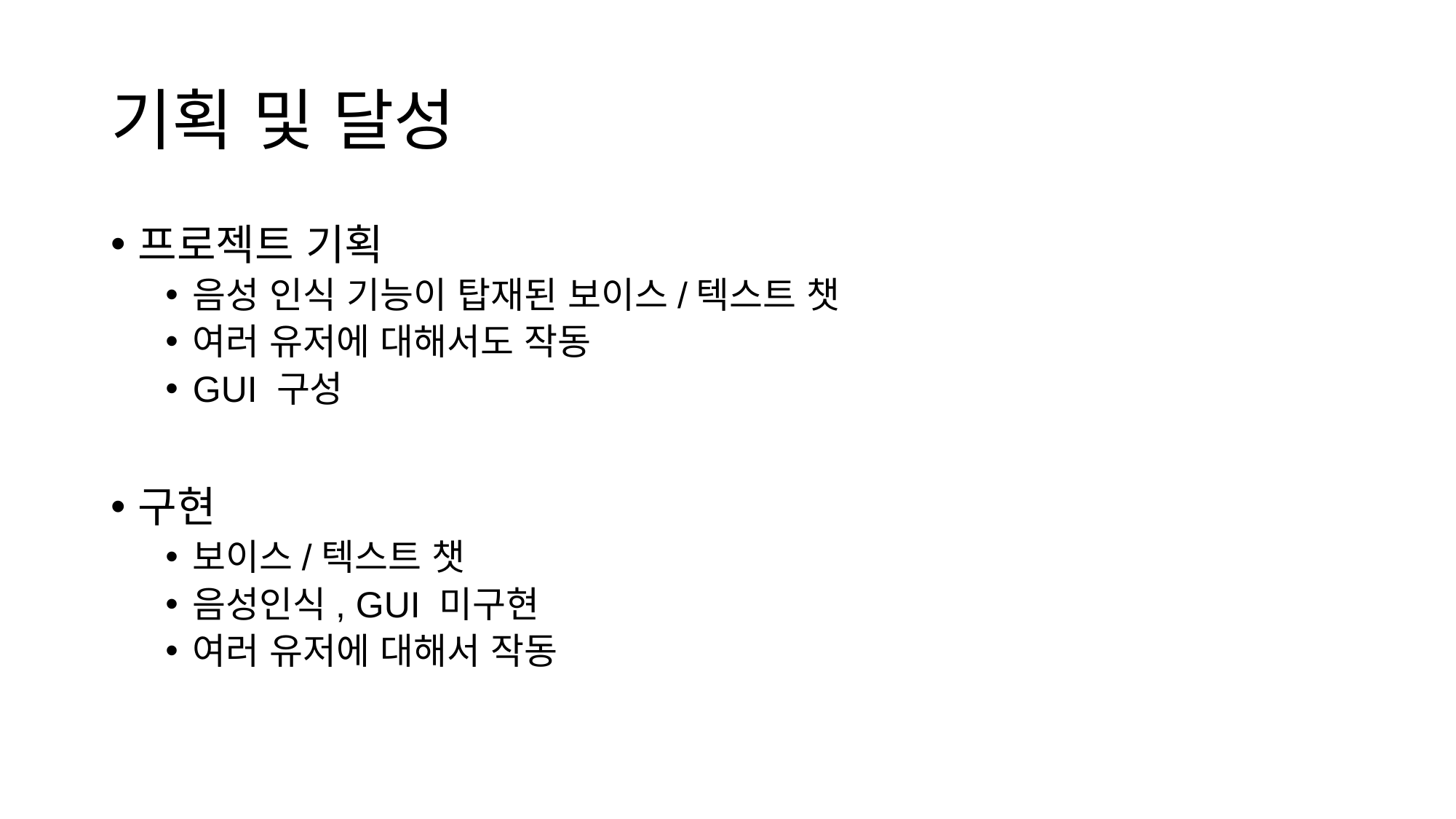

# 기획 및 달성
프로젝트 기획
음성 인식 기능이 탑재된 보이스/텍스트 챗
여러 유저에 대해서도 작동
GUI 구성

구현
보이스/텍스트 챗
음성인식, GUI 미구현
여러 유저에 대해서 작동